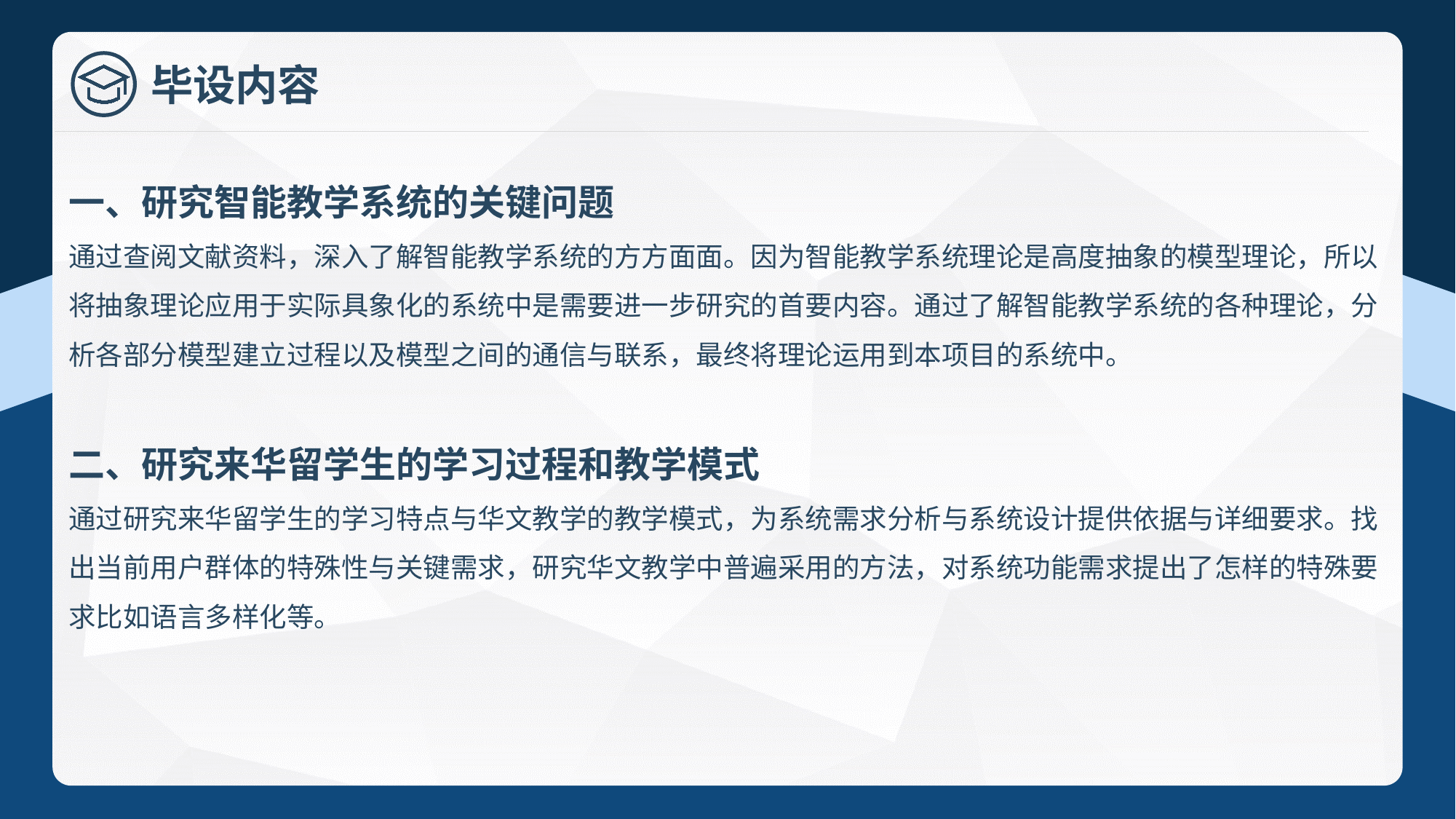

一、研究智能教学系统的关键问题
通过查阅文献资料，深入了解智能教学系统的方方面面。因为智能教学系统理论是高度抽象的模型理论，所以将抽象理论应用于实际具象化的系统中是需要进一步研究的首要内容。通过了解智能教学系统的各种理论，分析各部分模型建立过程以及模型之间的通信与联系，最终将理论运用到本项目的系统中。

二、研究来华留学生的学习过程和教学模式
通过研究来华留学生的学习特点与华文教学的教学模式，为系统需求分析与系统设计提供依据与详细要求。找出当前用户群体的特殊性与关键需求，研究华文教学中普遍采用的方法，对系统功能需求提出了怎样的特殊要求比如语言多样化等。

毕设内容